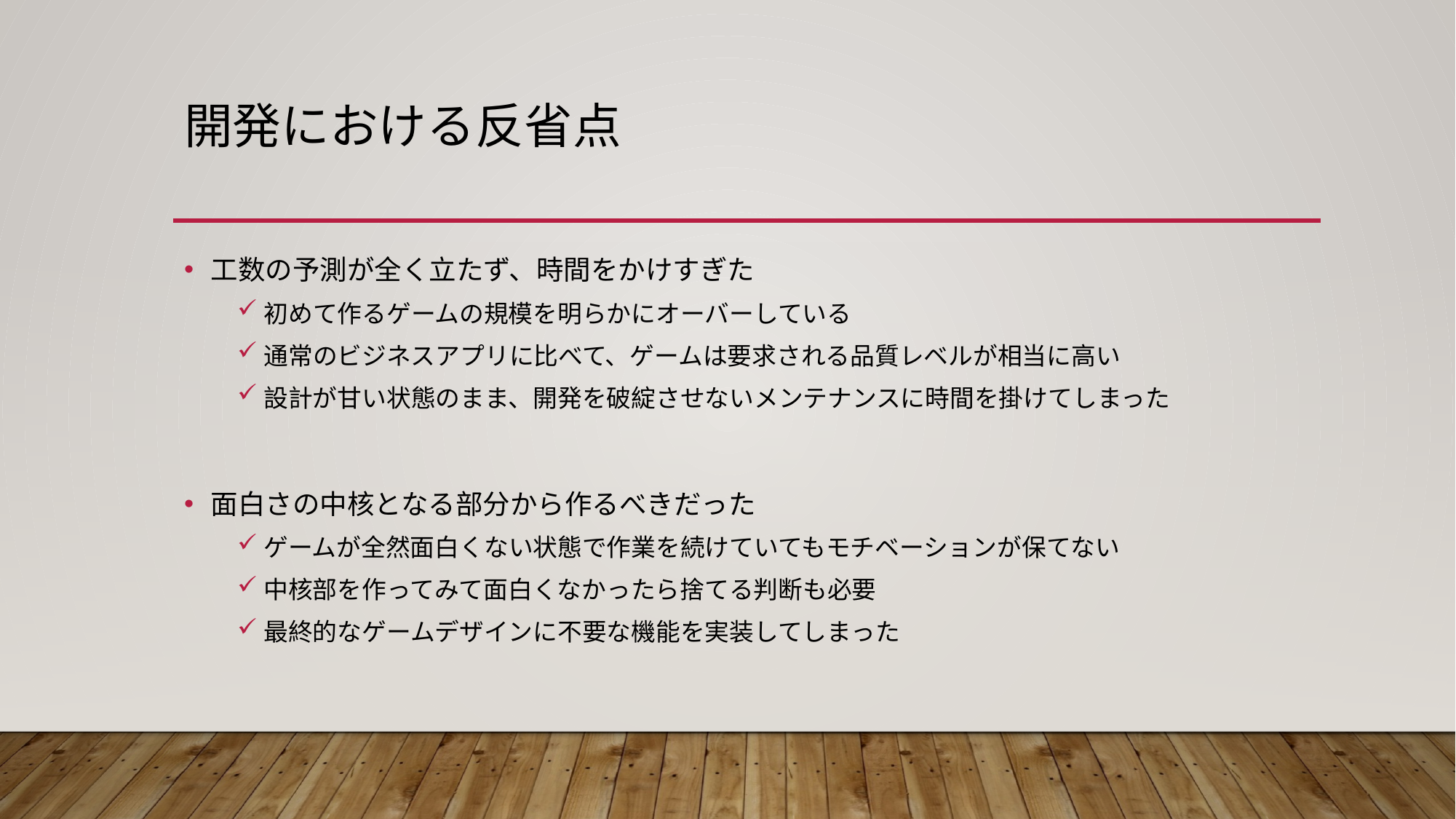

# 開発における反省点
工数の予測が全く立たず、時間をかけすぎた
初めて作るゲームの規模を明らかにオーバーしている
通常のビジネスアプリに比べて、ゲームは要求される品質レベルが相当に高い
設計が甘い状態のまま、開発を破綻させないメンテナンスに時間を掛けてしまった

面白さの中核となる部分から作るべきだった
ゲームが全然面白くない状態で作業を続けていてもモチベーションが保てない
中核部を作ってみて面白くなかったら捨てる判断も必要
最終的なゲームデザインに不要な機能を実装してしまった